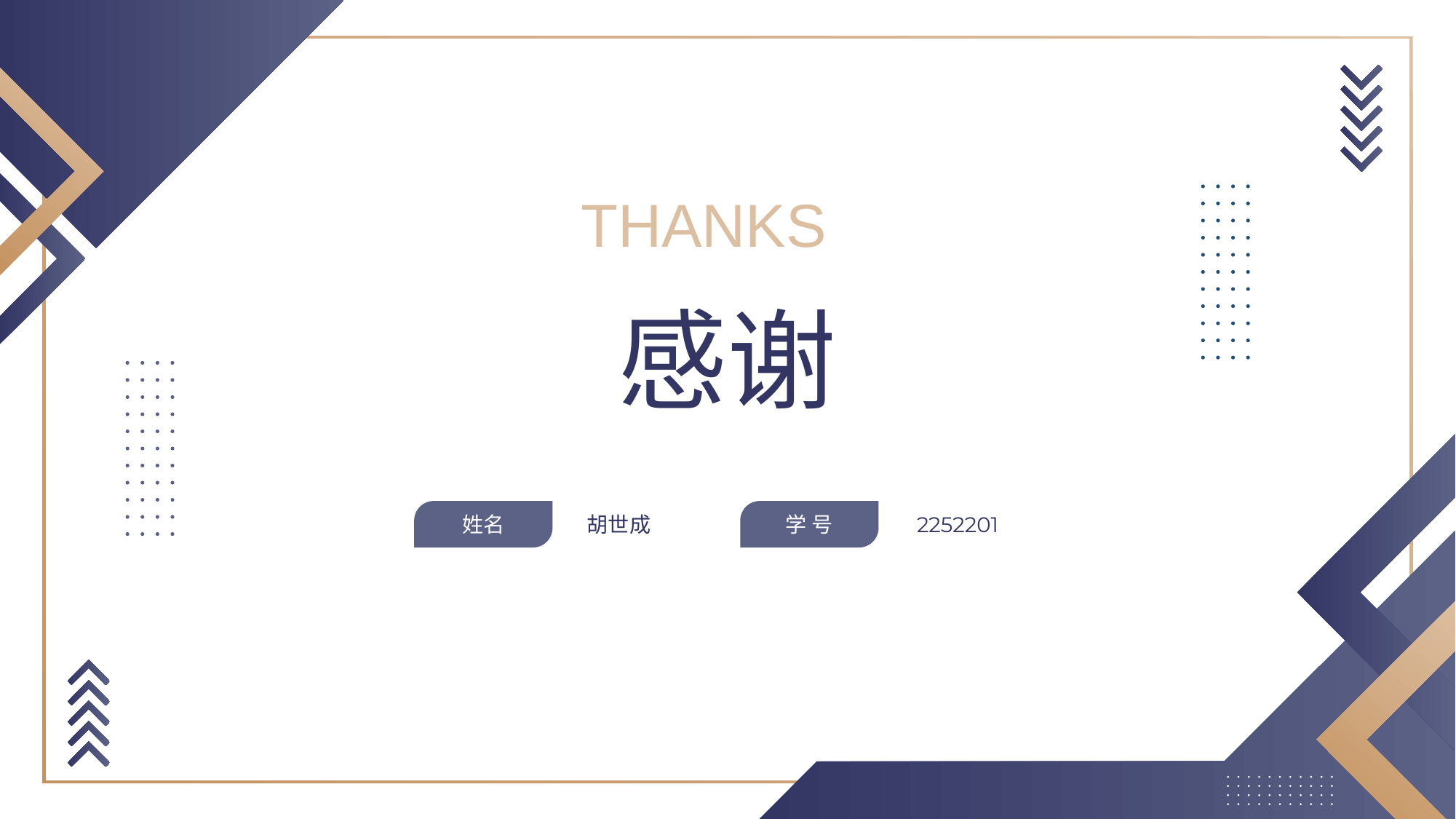

THANKS

感谢

姓名
胡世成
学 号
2252201